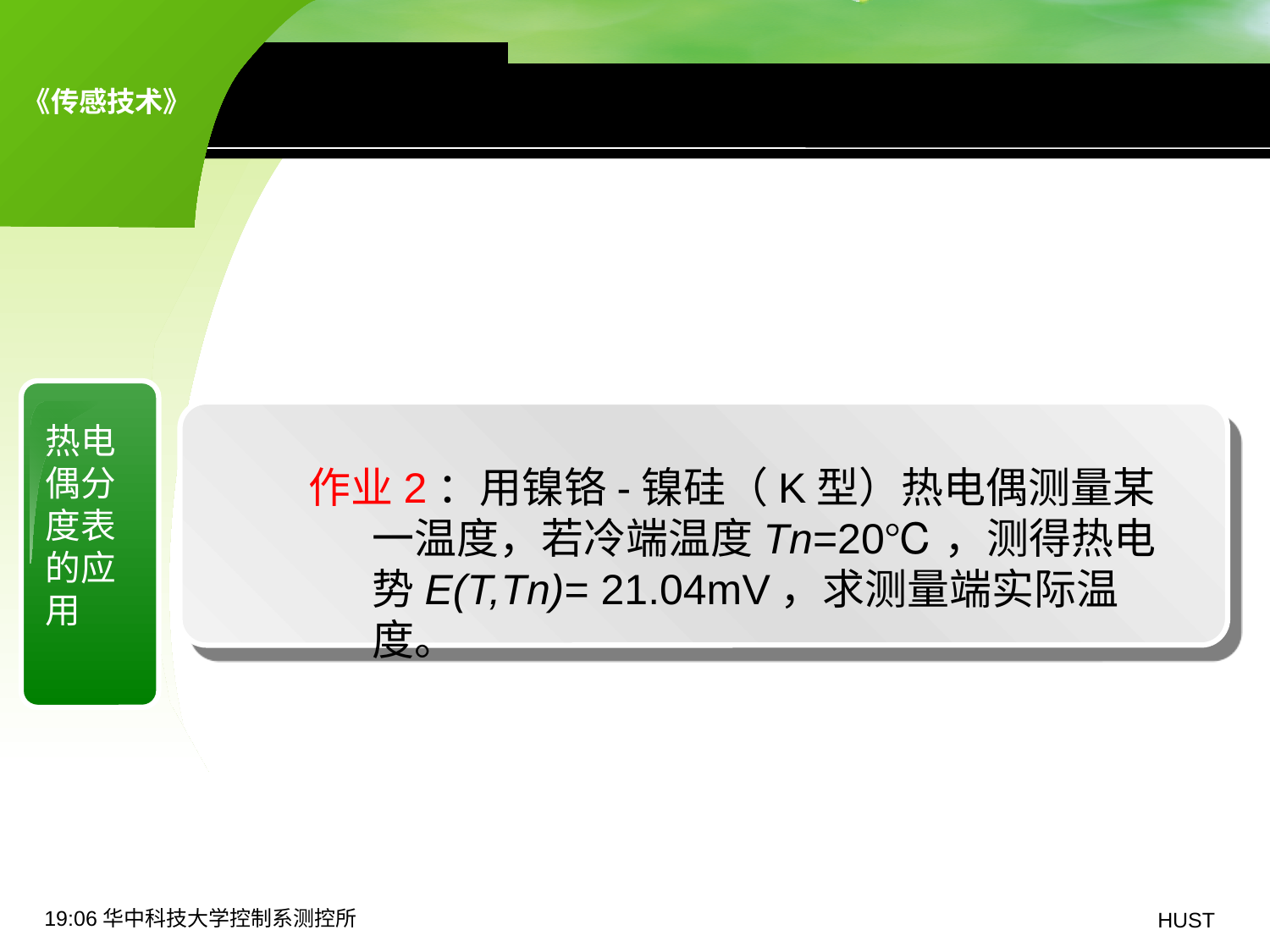

8.1  热电偶传感器——基本原理

热电偶分度表的应用

作业2：用镍铬-镍硅（K型）热电偶测量某一温度，若冷端温度Tn=20℃，测得热电势E(T,Tn)= 21.04mV，求测量端实际温度。
19:06华中科技大学控制系测控所
HUST